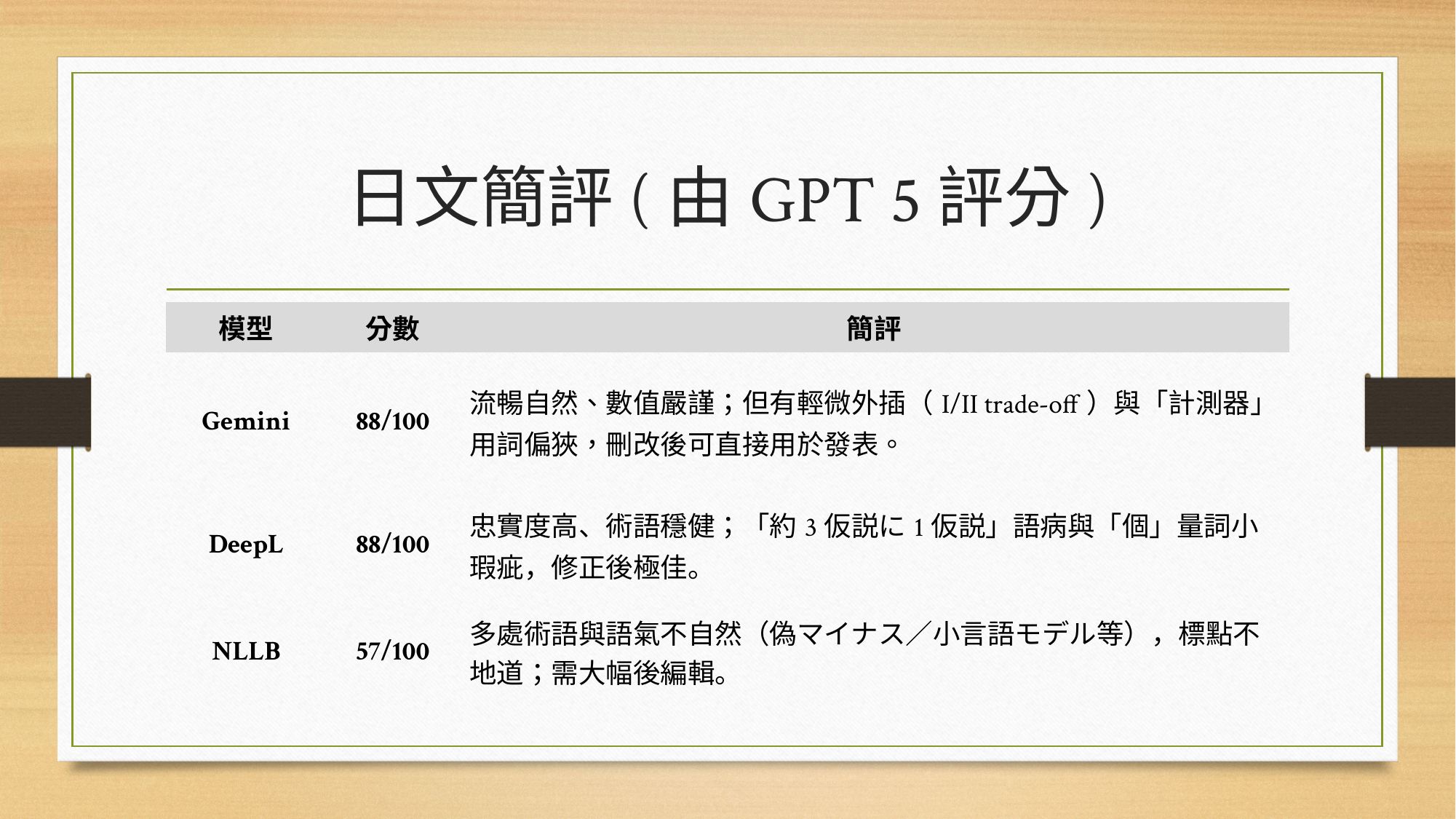

# 日文簡評(由GPT 5評分)
| 模型 | 分數 | 簡評 |
| --- | --- | --- |
| Gemini | 88/100 | 流暢自然、數值嚴謹；但有輕微外插（I/II trade-off）與「計測器」用詞偏狹，刪改後可直接用於發表。 |
| DeepL | 88/100 | 忠實度高、術語穩健；「約3仮説に1仮説」語病與「個」量詞小瑕疵，修正後極佳。 |
| NLLB | 57/100 | 多處術語與語氣不自然（偽マイナス／小言語モデル等），標點不地道；需大幅後編輯。 |